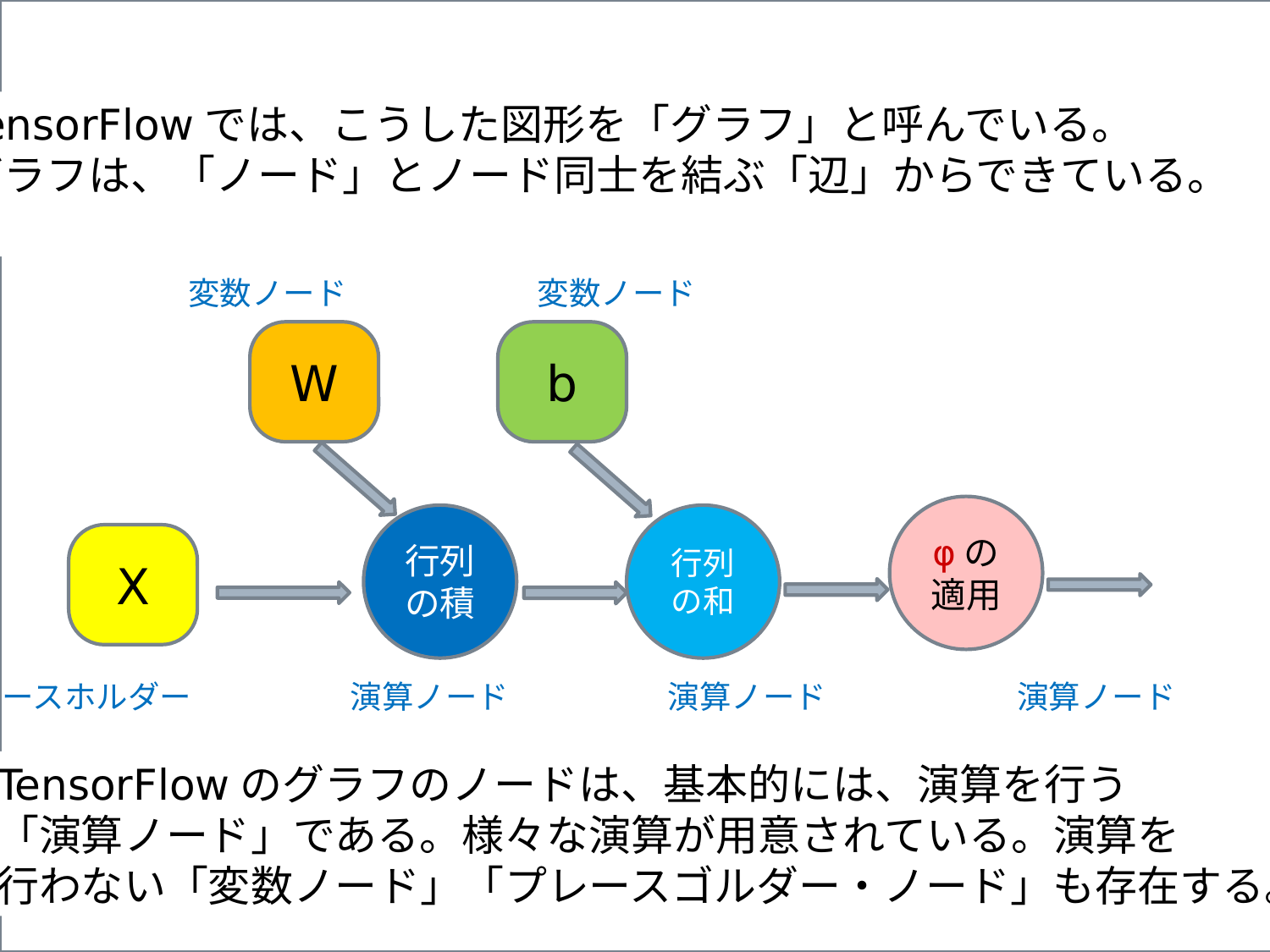

TensorFlowでは、こうした図形を「グラフ」と呼んでいる。
グラフは、「ノード」とノード同士を結ぶ「辺」からできている。

変数ノード　　　　　　変数ノード
W
b

φの適用
行列の積
行列の和
X

プレースホルダー　　　　　演算ノード　　　　　演算ノード　　　　　　演算ノード
TensorFlowのグラフのノードは、基本的には、演算を行う
「演算ノード」である。様々な演算が用意されている。演算を
行わない「変数ノード」「プレースゴルダー・ノード」も存在する。